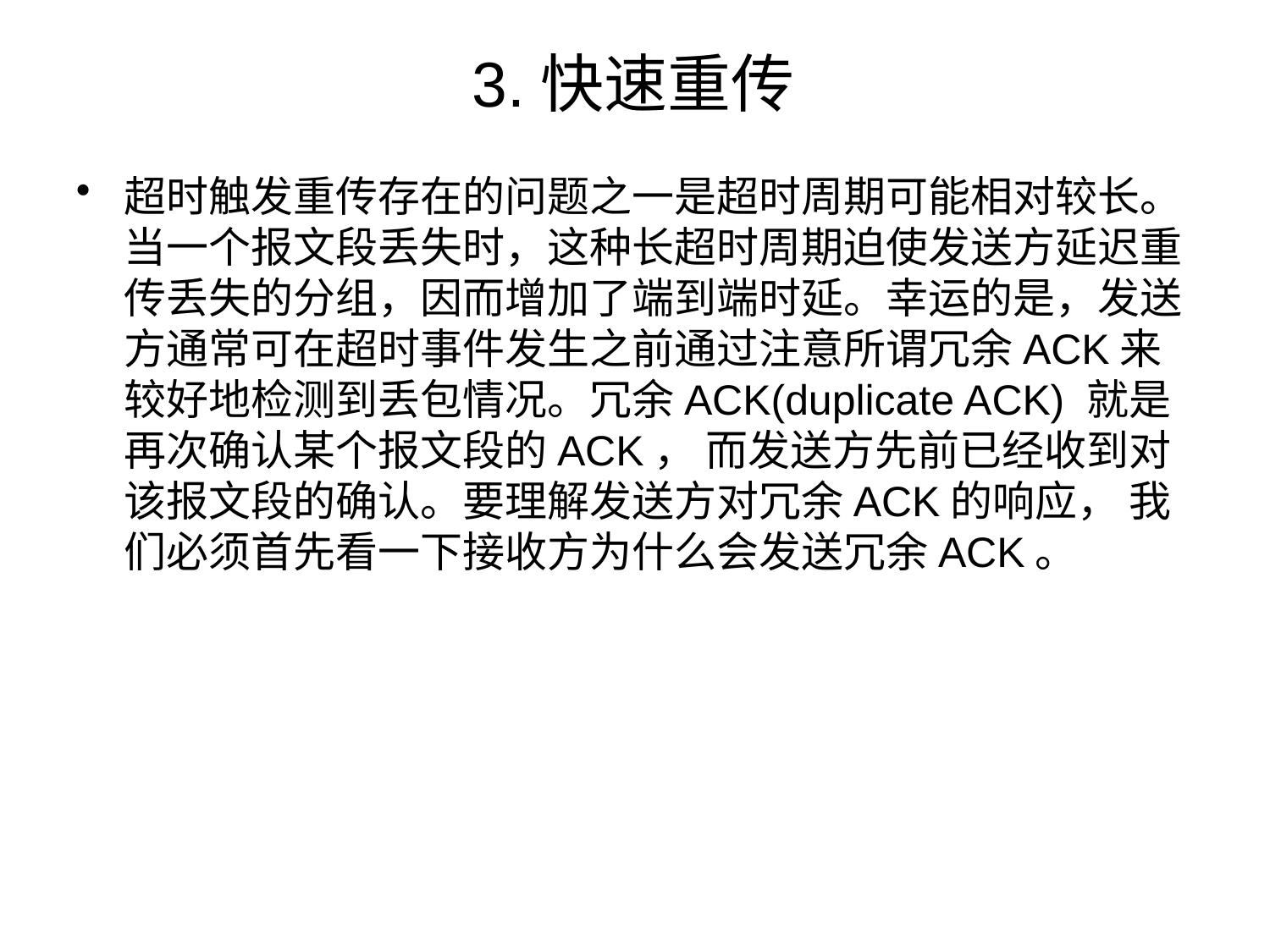

# 3.快速重传
超时触发重传存在的问题之一是超时周期可能相对较长。当一个报文段丢失时，这种长超时周期迫使发送方延迟重传丢失的分组，因而增加了端到端时延。幸运的是，发送方通常可在超时事件发生之前通过注意所谓冗余ACK来较好地检测到丢包情况。冗余ACK(duplicate ACK) 就是再次确认某个报文段的ACK， 而发送方先前已经收到对该报文段的确认。要理解发送方对冗余ACK的响应， 我们必须首先看一下接收方为什么会发送冗余ACK。